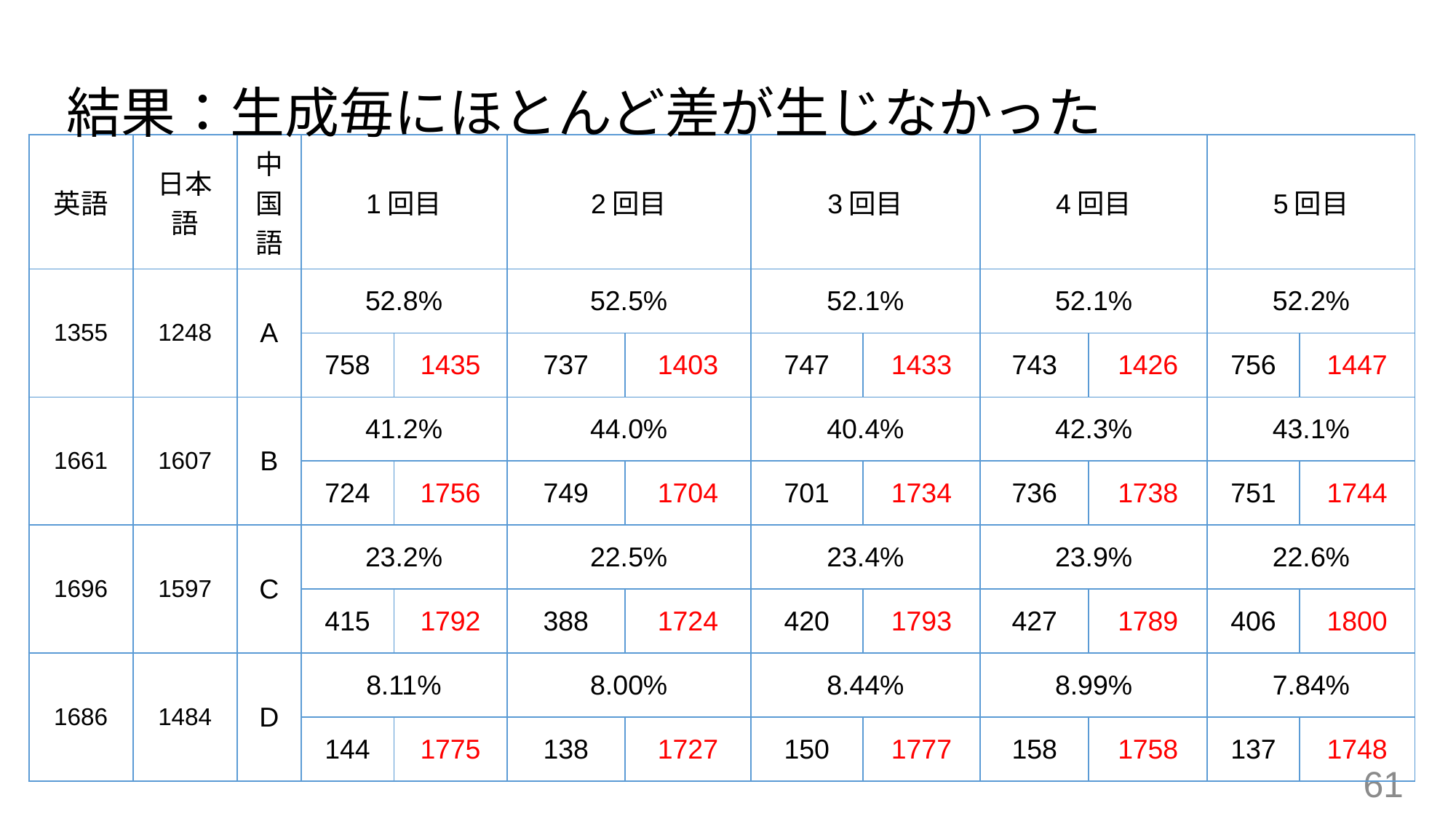

# 結果：生成毎にほとんど差が生じなかった
| 英語 | 日本語 | 中国語 | 1回目 |  | 2回目 |  | 3回目 |  | 4回目 |  | 5回目 |  |
| --- | --- | --- | --- | --- | --- | --- | --- | --- | --- | --- | --- | --- |
| 1355 | 1248 | A | 52.8% |  | 52.5% |  | 52.1% |  | 52.1% |  | 52.2% |  |
|  |  |  | 758 | 1435 | 737 | 1403 | 747 | 1433 | 743 | 1426 | 756 | 1447 |
| 1661 | 1607 | B | 41.2% |  | 44.0% |  | 40.4% |  | 42.3% |  | 43.1% |  |
|  |  |  | 724 | 1756 | 749 | 1704 | 701 | 1734 | 736 | 1738 | 751 | 1744 |
| 1696 | 1597 | C | 23.2% |  | 22.5% |  | 23.4% |  | 23.9% |  | 22.6% |  |
|  |  |  | 415 | 1792 | 388 | 1724 | 420 | 1793 | 427 | 1789 | 406 | 1800 |
| 1686 | 1484 | D | 8.11% |  | 8.00% |  | 8.44% |  | 8.99% |  | 7.84% |  |
|  |  |  | 144 | 1775 | 138 | 1727 | 150 | 1777 | 158 | 1758 | 137 | 1748 |
61